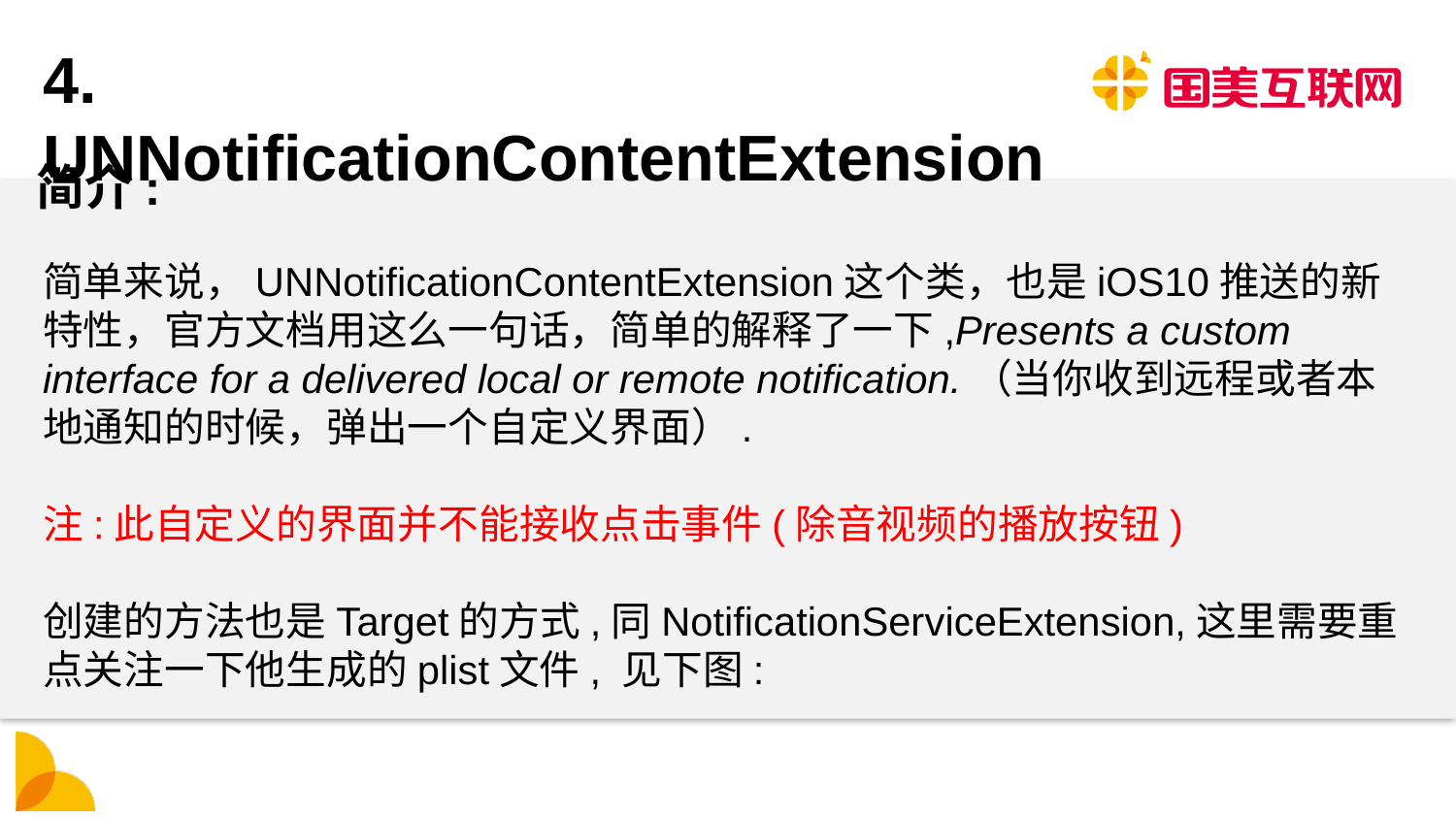

4. UNNotificationContentExtension
简介:
简单来说，UNNotificationContentExtension这个类，也是iOS10推送的新特性，官方文档用这么一句话，简单的解释了一下,Presents a custom interface for a delivered local or remote notification.（当你收到远程或者本地通知的时候，弹出一个自定义界面）.

注:此自定义的界面并不能接收点击事件(除音视频的播放按钮)

创建的方法也是Target的方式,同NotificationServiceExtension,这里需要重点关注一下他生成的plist文件, 见下图: